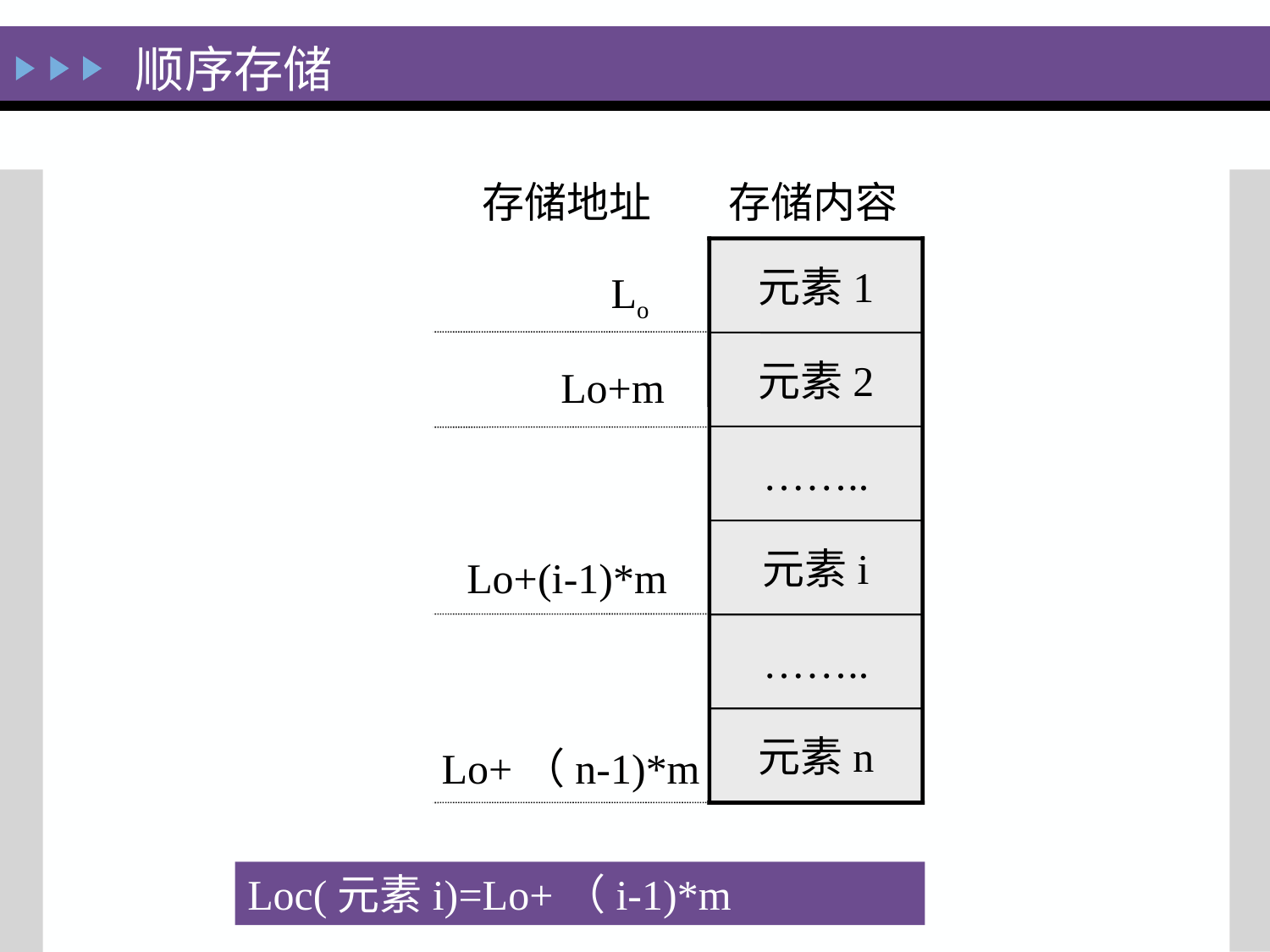

顺序存储

存储地址
存储内容
元素1

Lo

元素2

Lo+m
……..

元素i

Lo+(i-1)*m

……..

元素n

Lo+（n-1)*m

Loc(元素i)=Lo+（i-1)*m